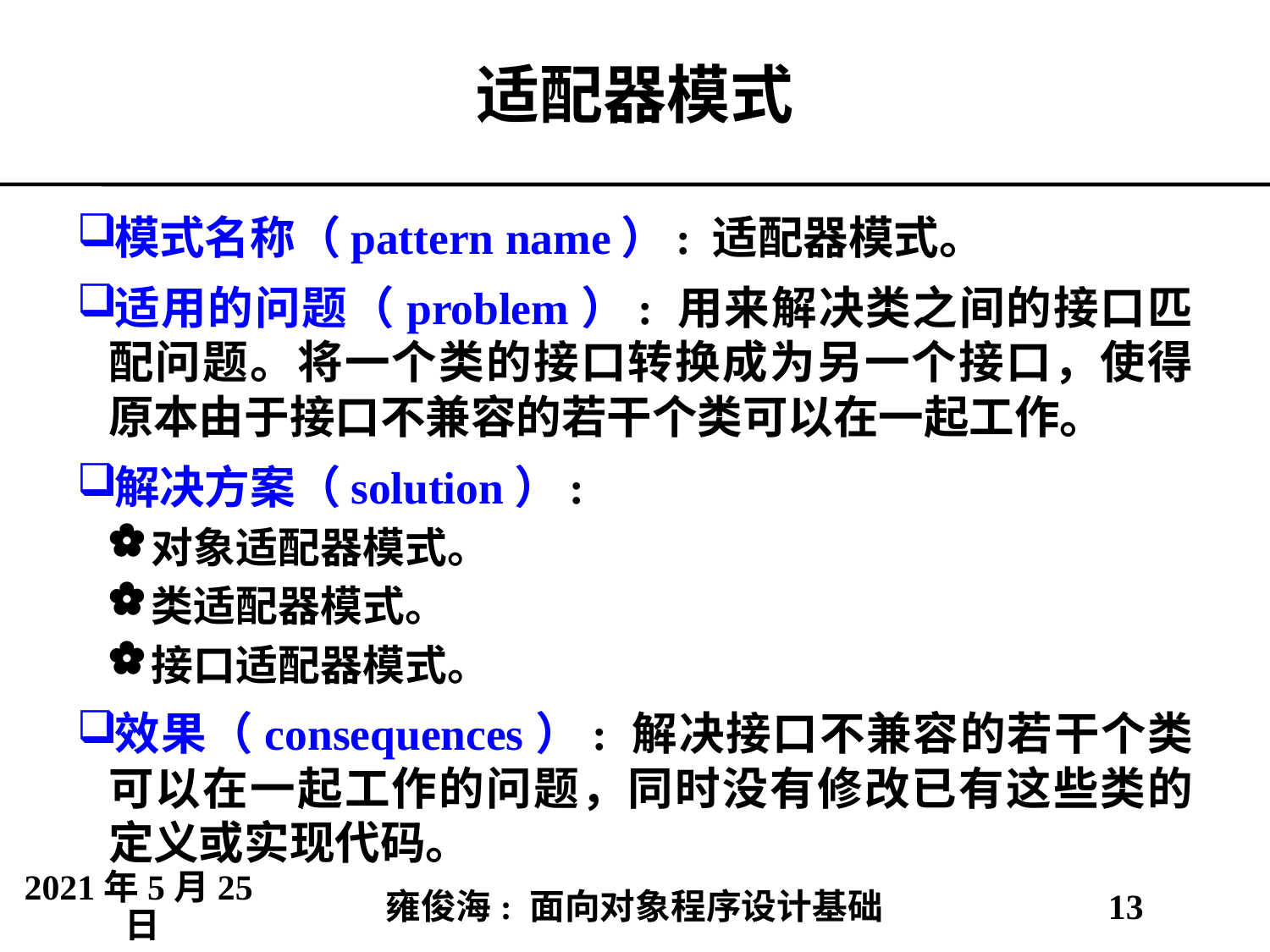

# 适配器模式

模式名称（pattern name）: 适配器模式。
适用的问题（problem）: 用来解决类之间的接口匹配问题。将一个类的接口转换成为另一个接口，使得原本由于接口不兼容的若干个类可以在一起工作。
解决方案（solution）:
对象适配器模式。
类适配器模式。
接口适配器模式。
效果（consequences）: 解决接口不兼容的若干个类可以在一起工作的问题，同时没有修改已有这些类的定义或实现代码。
2021年5月25日
雍俊海: 面向对象程序设计基础
13